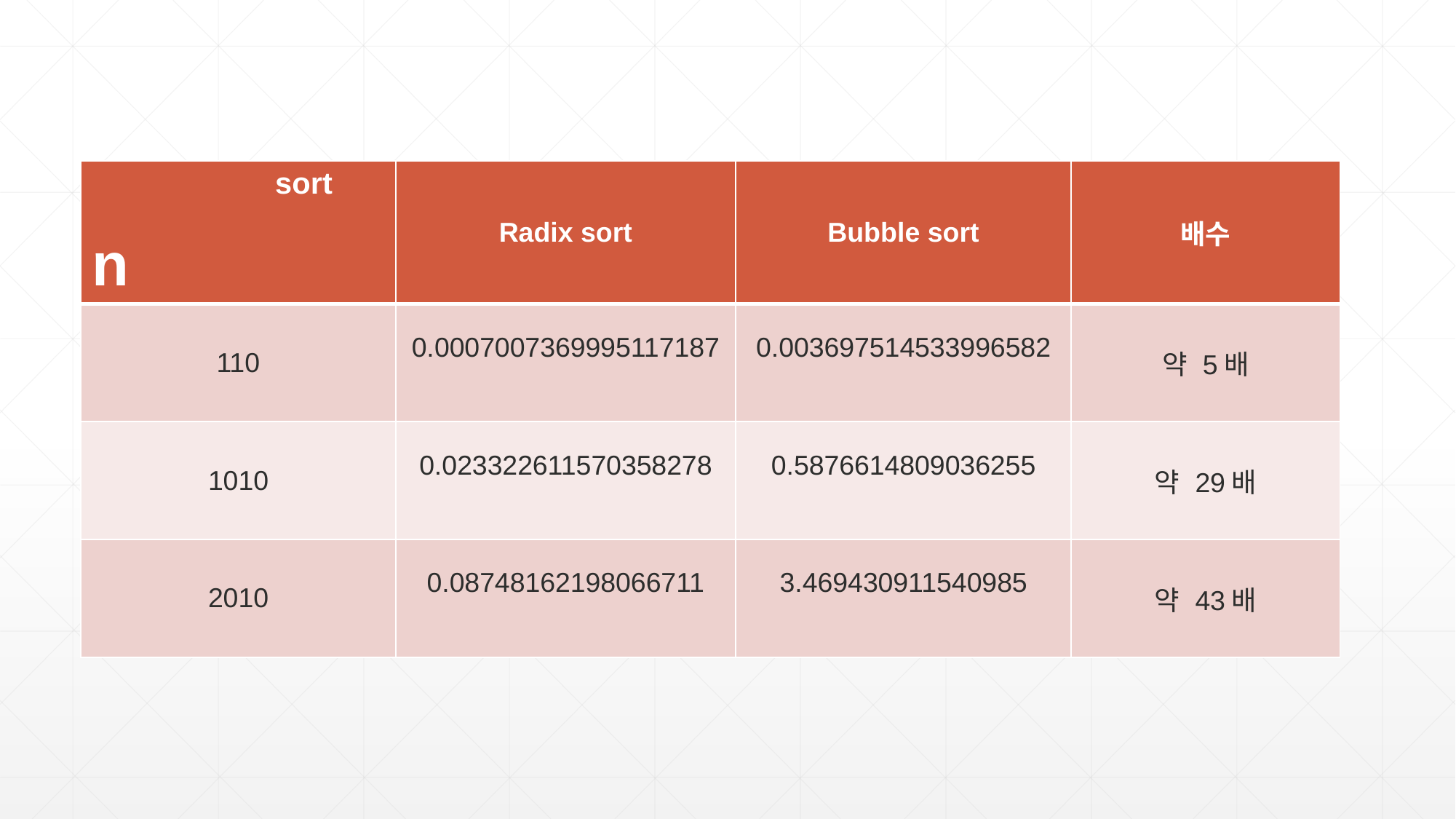

| sort n | Radix sort | Bubble sort | 배수 |
| --- | --- | --- | --- |
| 110 | 0.0007007369995117187 | 0.003697514533996582 | 약 5배 |
| 1010 | 0.023322611570358278 | 0.5876614809036255 | 약 29배 |
| 2010 | 0.08748162198066711 | 3.469430911540985 | 약 43배 |